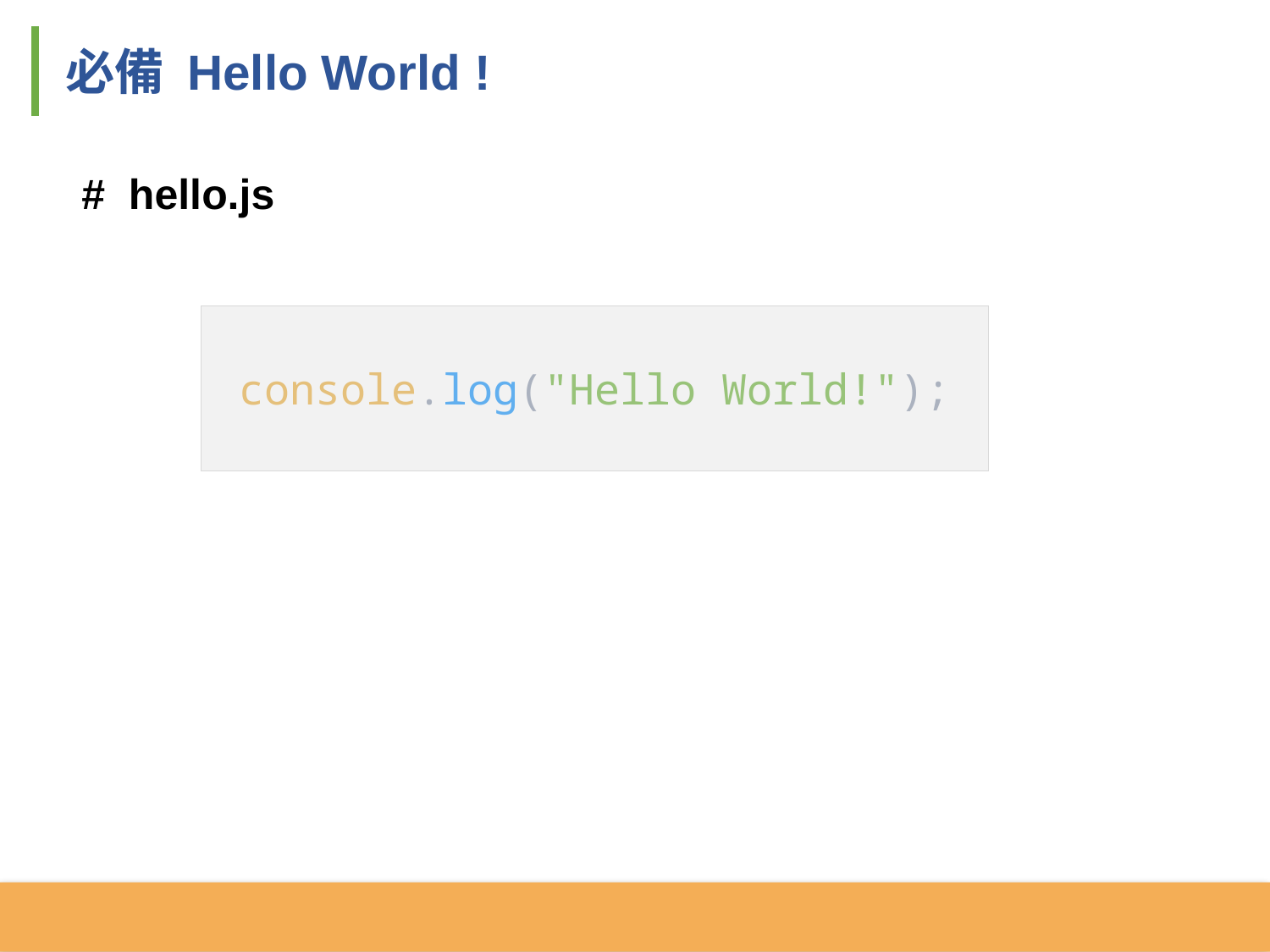

必備 Hello World !
#  hello.js

 console.log("Hello World!");